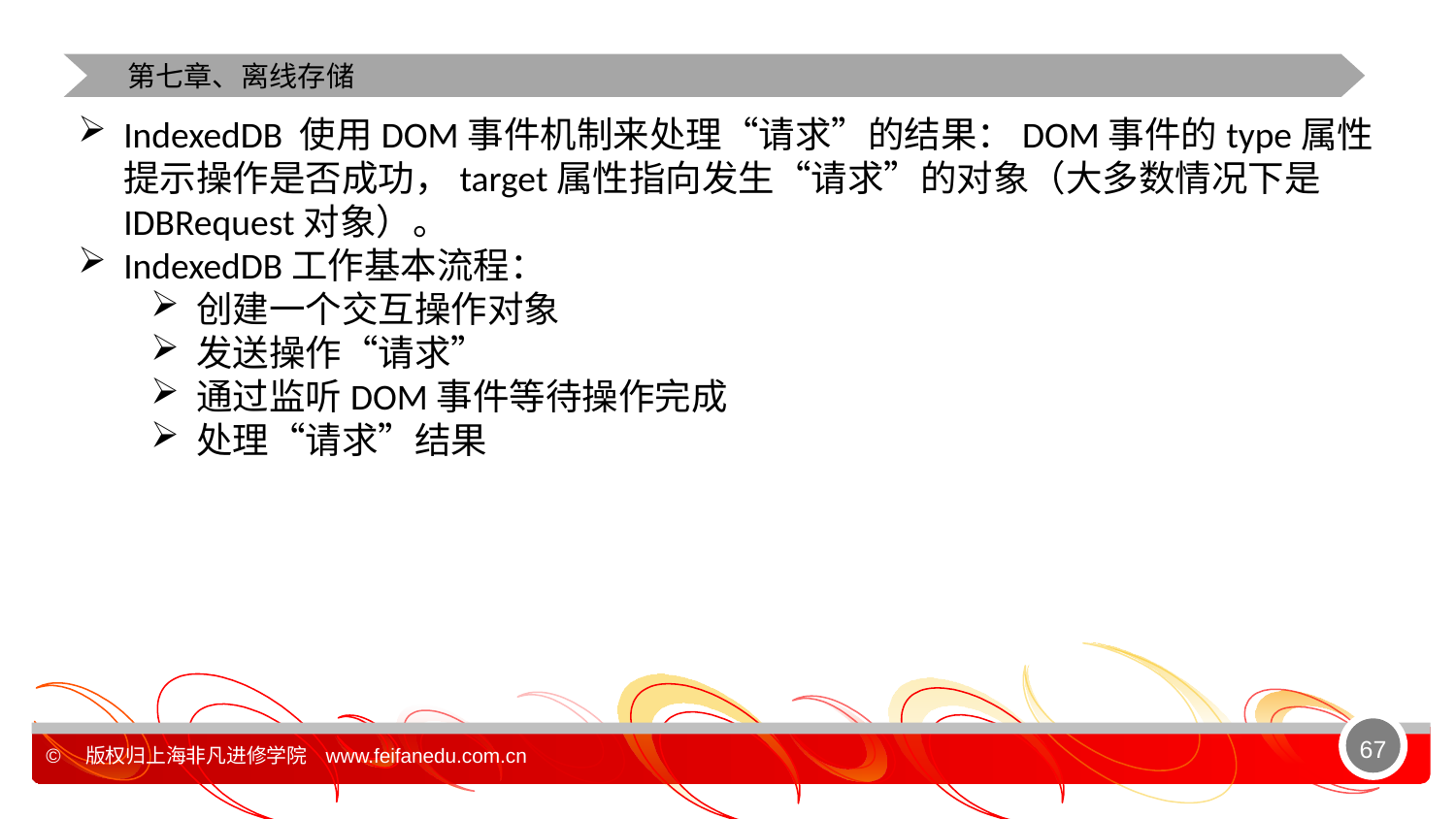

第七章、离线存储

IndexedDB 使用DOM事件机制来处理“请求”的结果：DOM事件的type属性提示操作是否成功，target属性指向发生“请求”的对象（大多数情况下是IDBRequest对象）。
IndexedDB工作基本流程：
创建一个交互操作对象
发送操作“请求”
通过监听DOM事件等待操作完成
处理“请求”结果
67